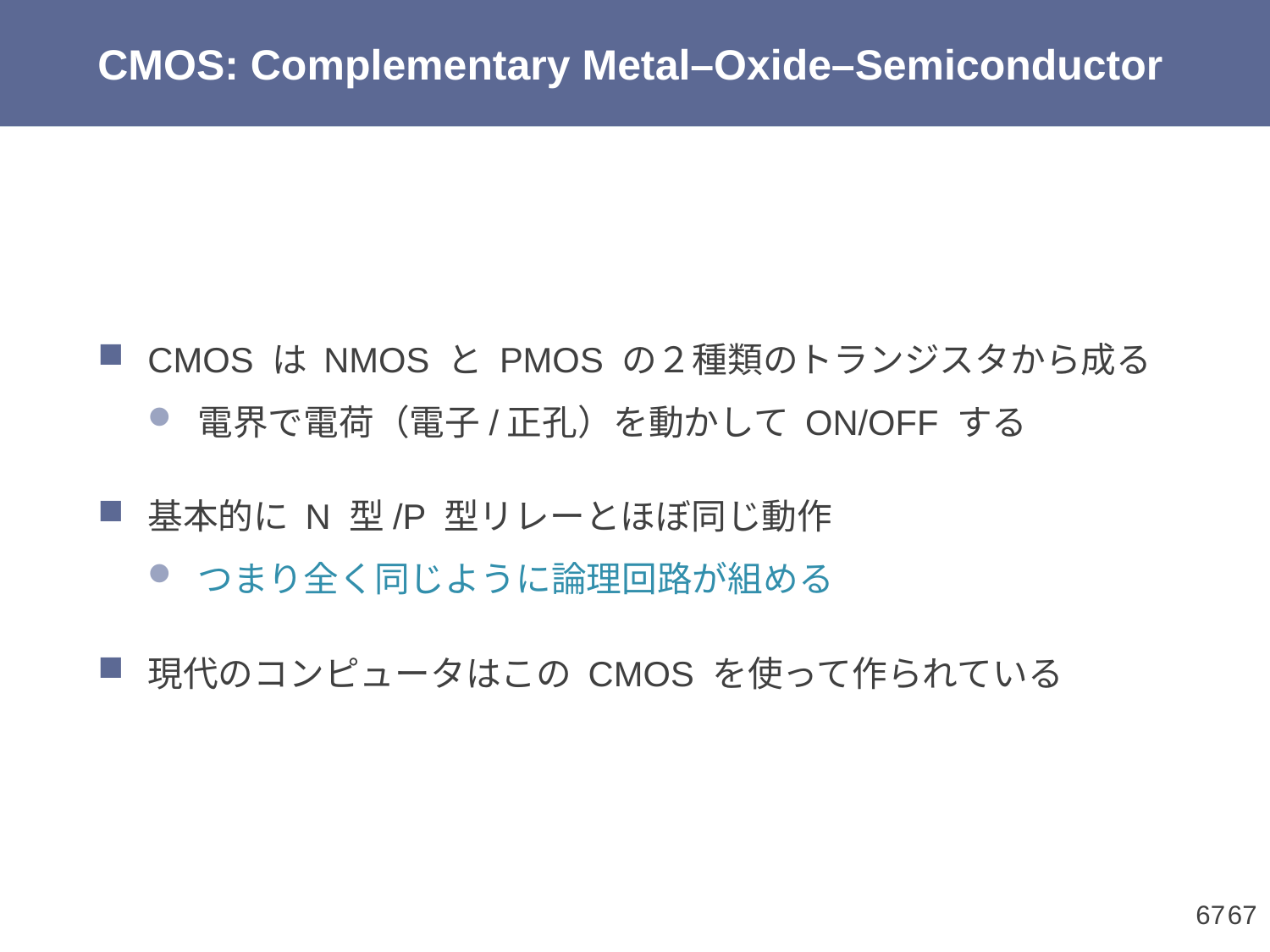

# CMOS: Complementary Metal–Oxide–Semiconductor
CMOS は NMOS と PMOS の２種類のトランジスタから成る
電界で電荷（電子/正孔）を動かして ON/OFF する
基本的に N 型/P 型リレーとほぼ同じ動作
つまり全く同じように論理回路が組める
現代のコンピュータはこの CMOS を使って作られている
67